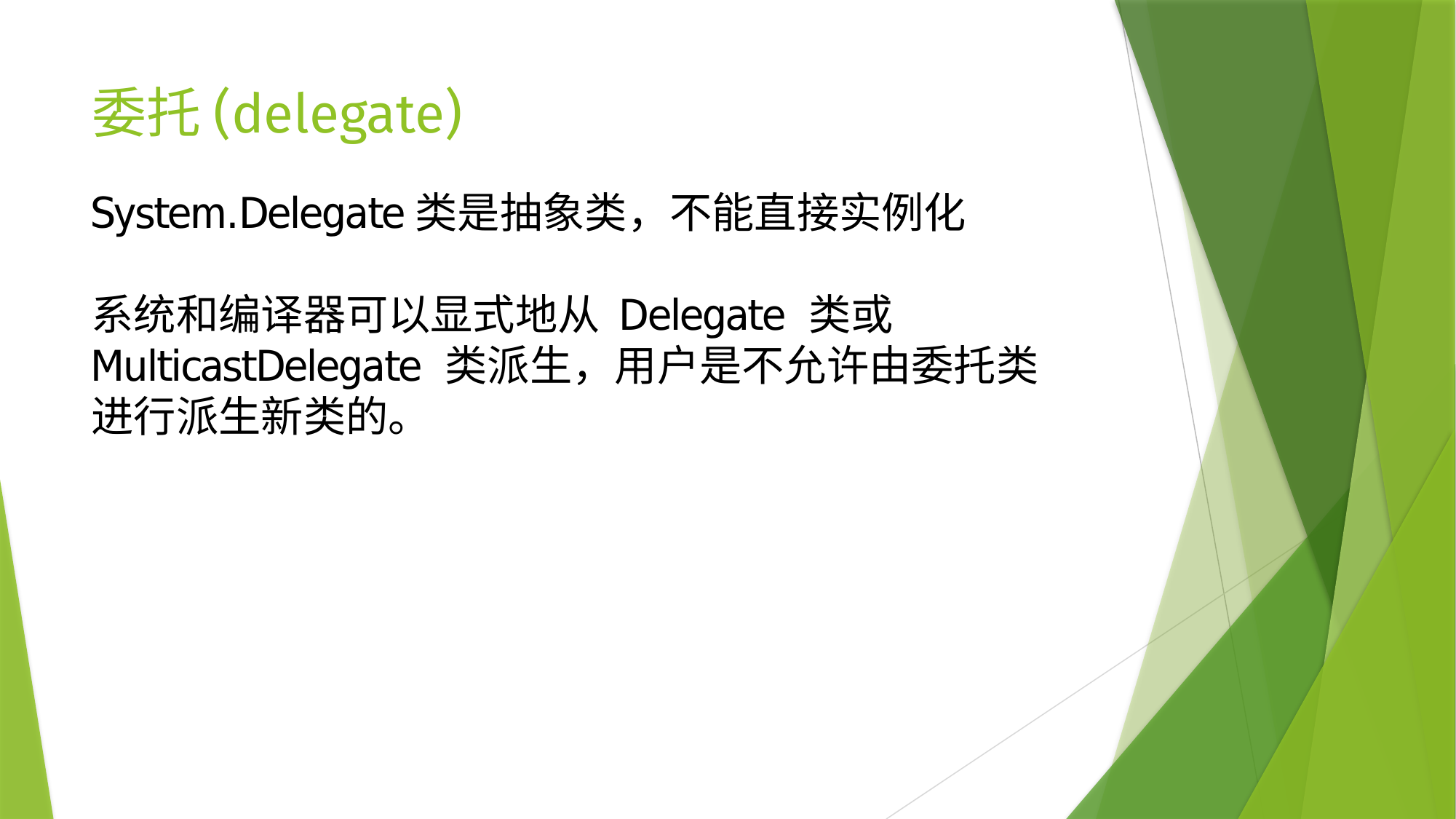

# 委托(delegate)
System.Delegate类是抽象类，不能直接实例化

系统和编译器可以显式地从 Delegate 类或
MulticastDelegate 类派生，用户是不允许由委托类
进行派生新类的。